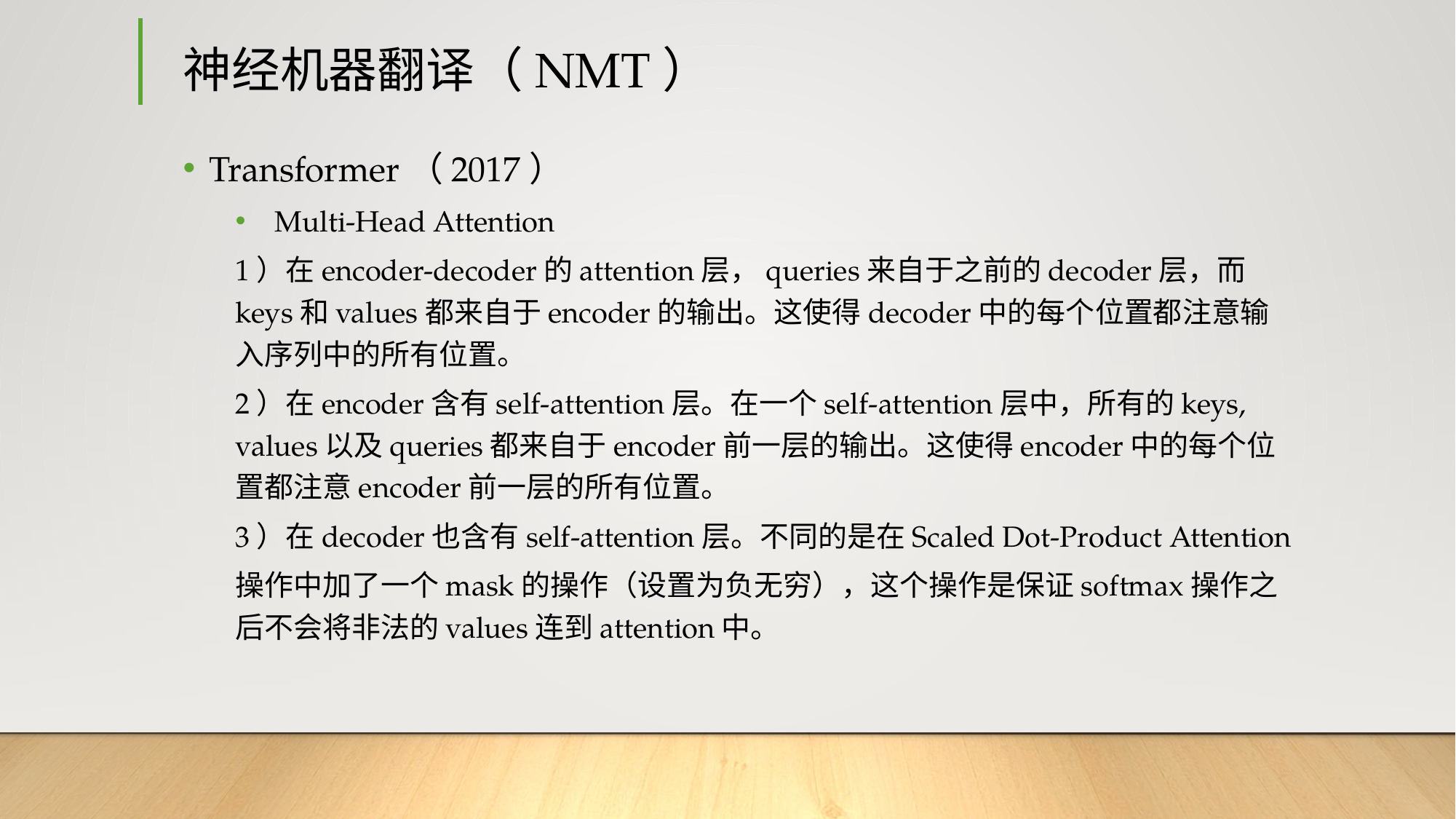

# 神经机器翻译（NMT）
Transformer（2017）
Multi-Head Attention
1）在encoder-decoder的attention层，queries来自于之前的decoder层，而keys和values都来自于encoder的输出。这使得decoder中的每个位置都注意输入序列中的所有位置。
2）在encoder含有self-attention层。在一个self-attention层中，所有的keys, values以及queries都来自于encoder前一层的输出。这使得encoder中的每个位置都注意encoder前一层的所有位置。
3）在decoder也含有self-attention层。不同的是在Scaled Dot-Product Attention
操作中加了一个mask的操作（设置为负无穷），这个操作是保证softmax操作之后不会将非法的values连到attention中。